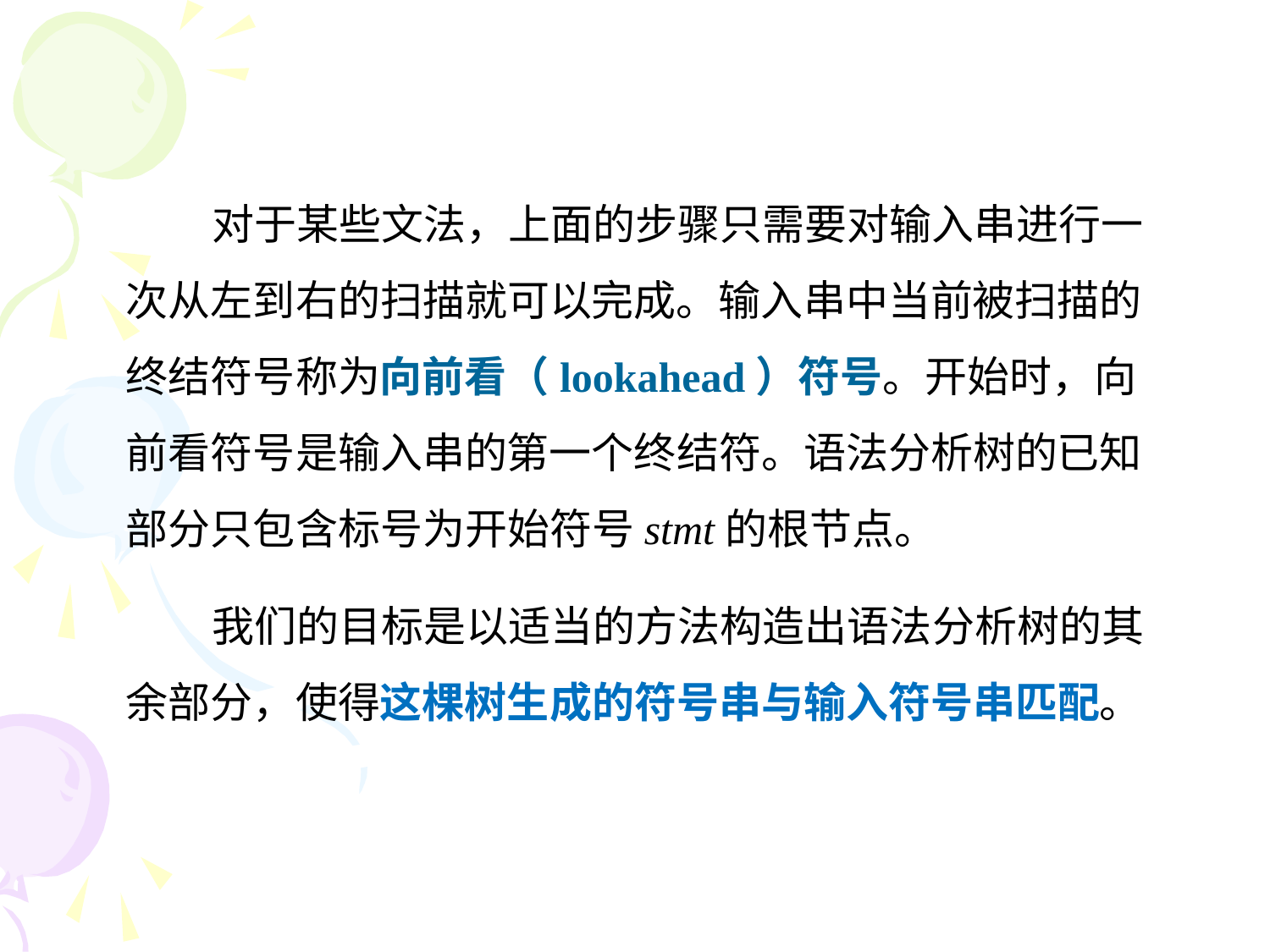

对于某些文法，上面的步骤只需要对输入串进行一次从左到右的扫描就可以完成。输入串中当前被扫描的终结符号称为向前看（lookahead）符号。开始时，向前看符号是输入串的第一个终结符。语法分析树的已知部分只包含标号为开始符号stmt的根节点。
        我们的目标是以适当的方法构造出语法分析树的其余部分，使得这棵树生成的符号串与输入符号串匹配。
55